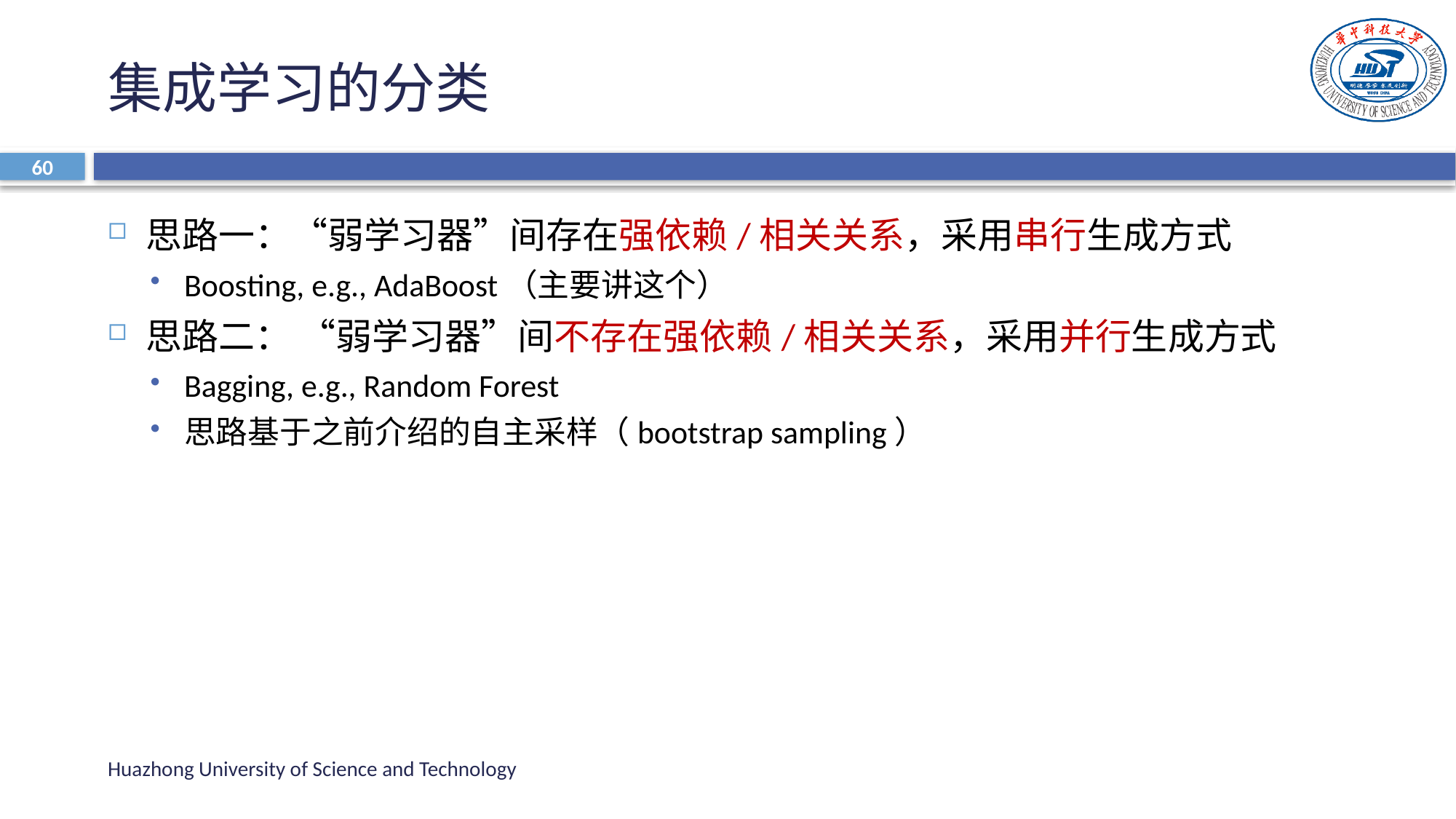

# 集成学习的分类
60
思路一：“弱学习器”间存在强依赖/相关关系，采用串行生成方式
Boosting, e.g., AdaBoost（主要讲这个）
思路二： “弱学习器”间不存在强依赖/相关关系，采用并行生成方式
Bagging, e.g., Random Forest
思路基于之前介绍的自主采样（bootstrap sampling）

Huazhong University of Science and Technology